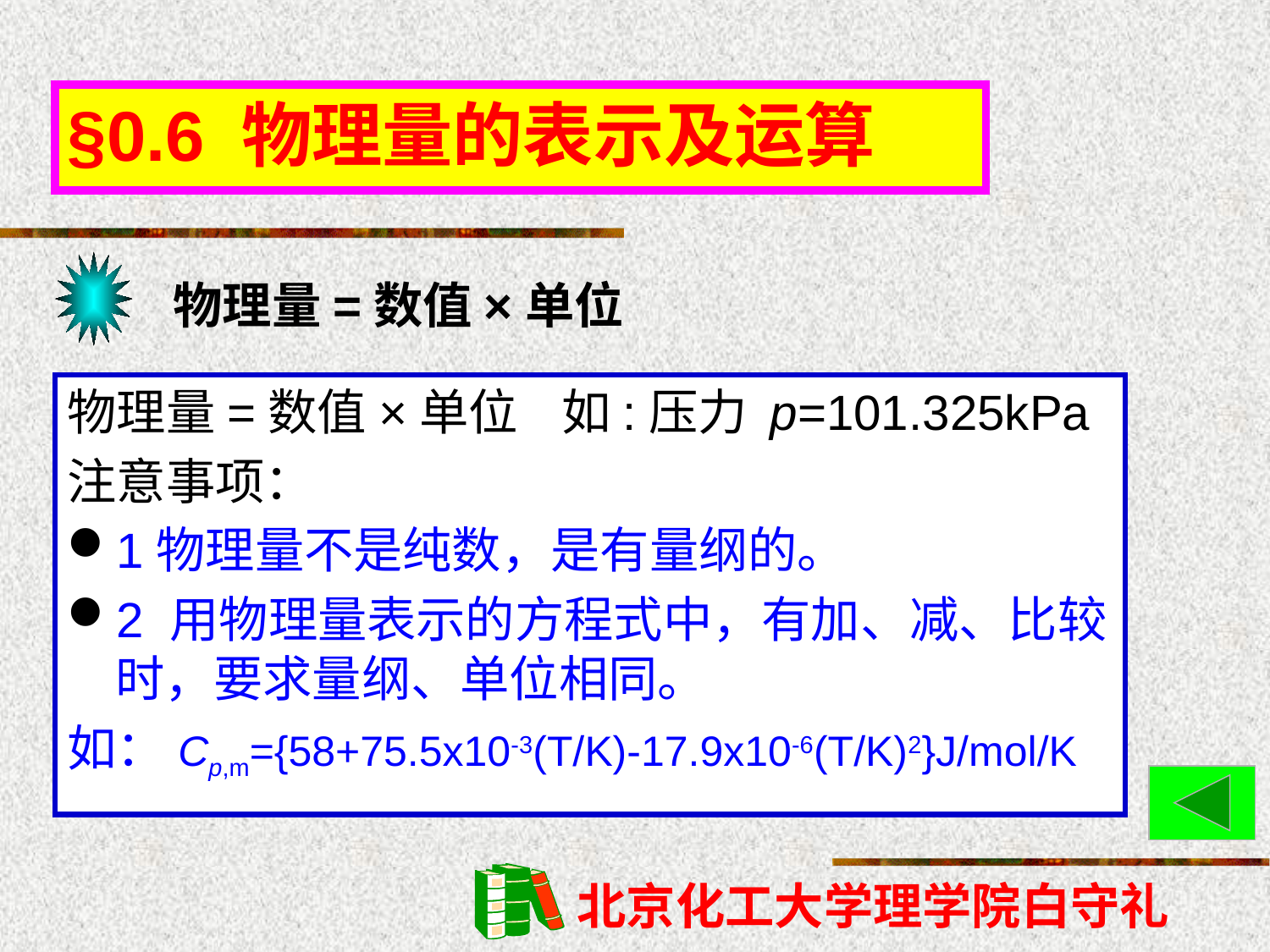

# §0.6 物理量的表示及运算

物理量=数值×单位
物理量=数值×单位    如:压力 p=101.325kPa
注意事项：
1物理量不是纯数，是有量纲的。
2 用物理量表示的方程式中，有加、减、比较时，要求量纲、单位相同。
如：Cp,m={58+75.5x10-3(T/K)-17.9x10-6(T/K)2}J/mol/K